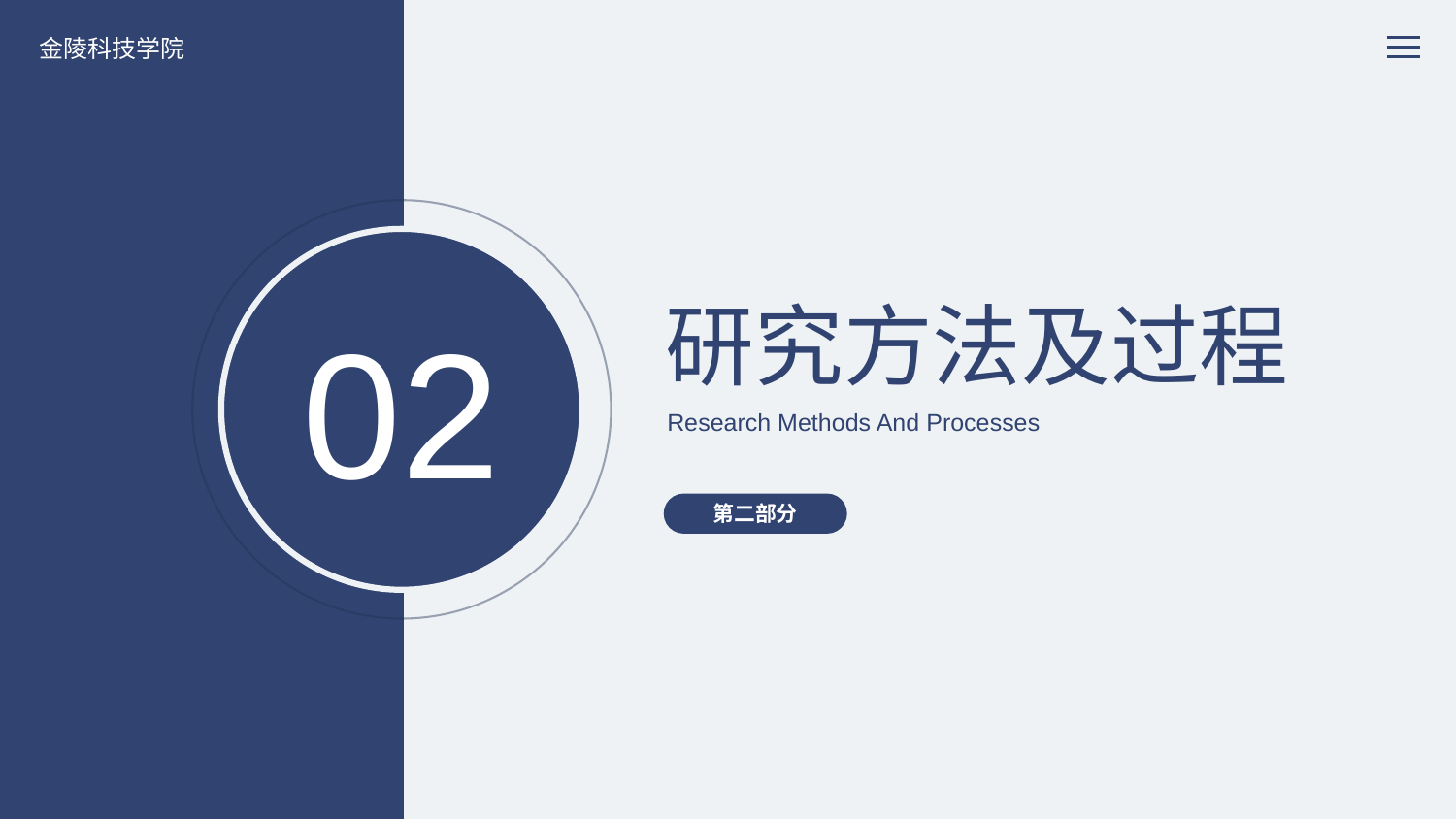

金陵科技学院

研究方法及过程
02
Research Methods And Processes
第二部分
GRADUATION REPLY